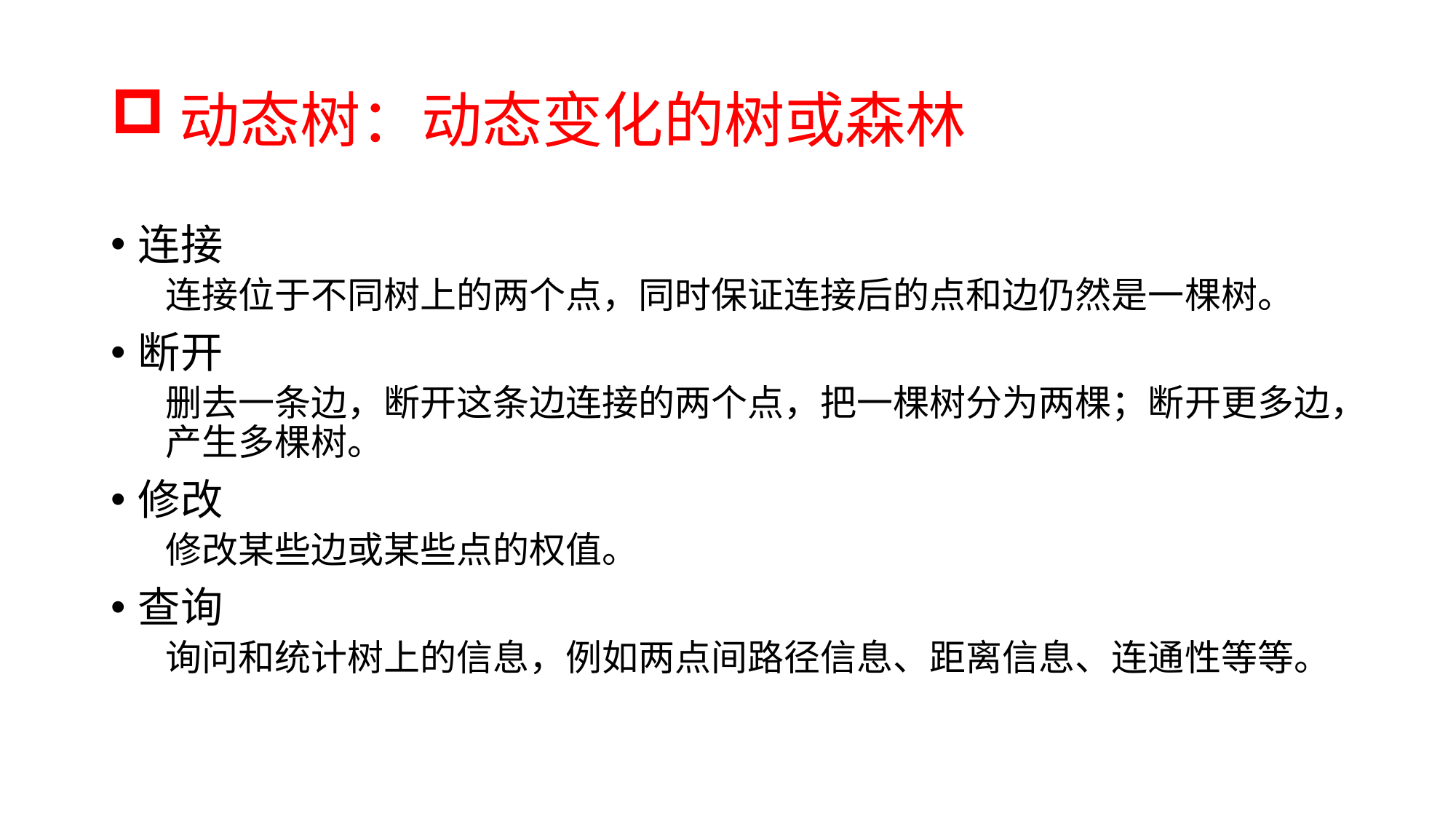

# 动态树：动态变化的树或森林
连接
连接位于不同树上的两个点，同时保证连接后的点和边仍然是一棵树。
断开
删去一条边，断开这条边连接的两个点，把一棵树分为两棵；断开更多边，产生多棵树。
修改
修改某些边或某些点的权值。
查询
询问和统计树上的信息，例如两点间路径信息、距离信息、连通性等等。